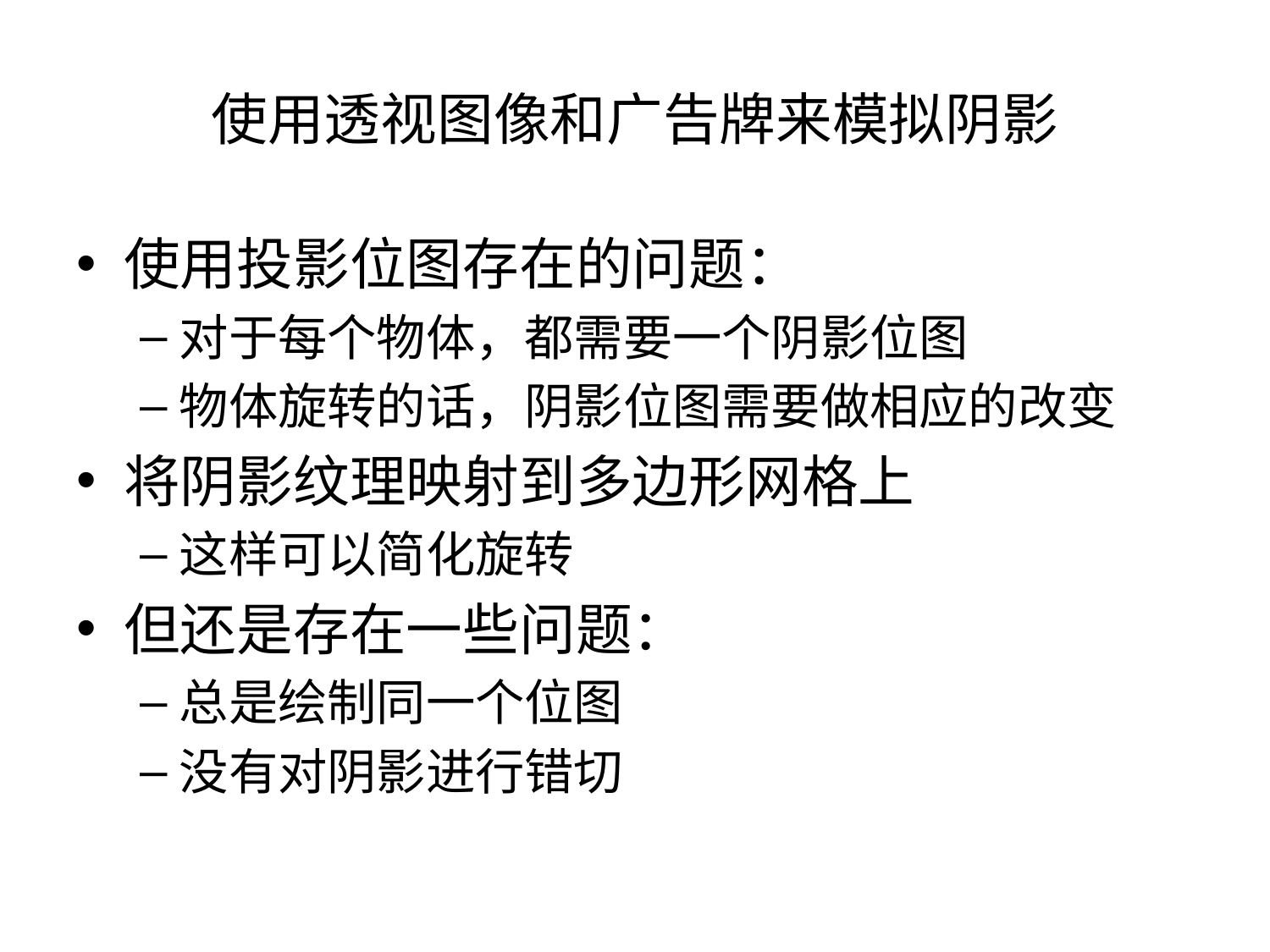

# 使用透视图像和广告牌来模拟阴影
使用投影位图存在的问题：
对于每个物体，都需要一个阴影位图
物体旋转的话，阴影位图需要做相应的改变
将阴影纹理映射到多边形网格上
这样可以简化旋转
但还是存在一些问题：
总是绘制同一个位图
没有对阴影进行错切